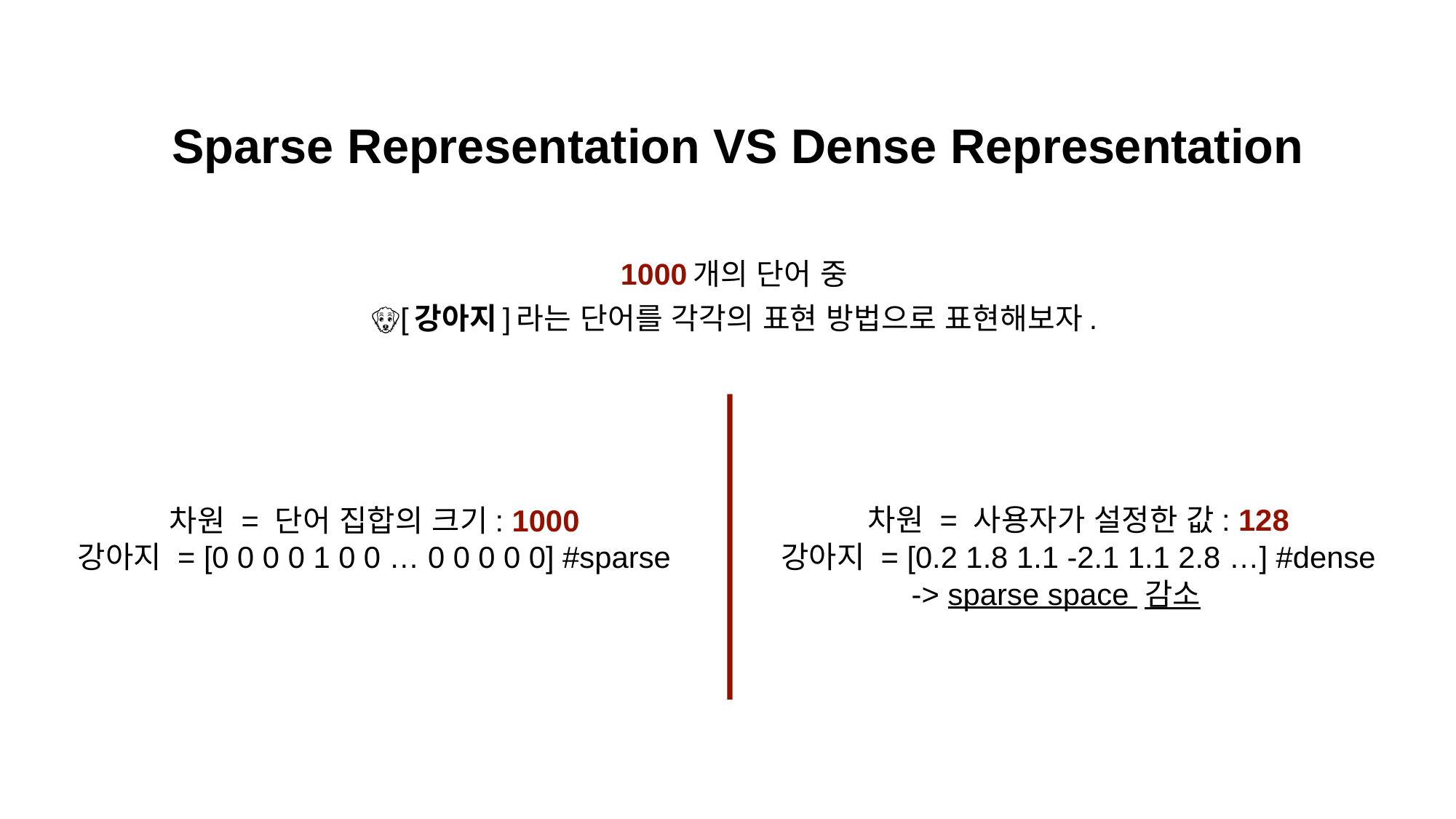

# Sparse Representation VS Dense Representation
1000개의 단어 중
🐶[강아지]라는 단어를 각각의 표현 방법으로 표현해보자.

차원 = 단어 집합의 크기: 1000
강아지 = [0 0 0 0 1 0 0 … 0 0 0 0 0] #sparse

차원 = 사용자가 설정한 값: 128
강아지 = [0.2 1.8 1.1 -2.1 1.1 2.8 …] #dense
-> sparse space 감소